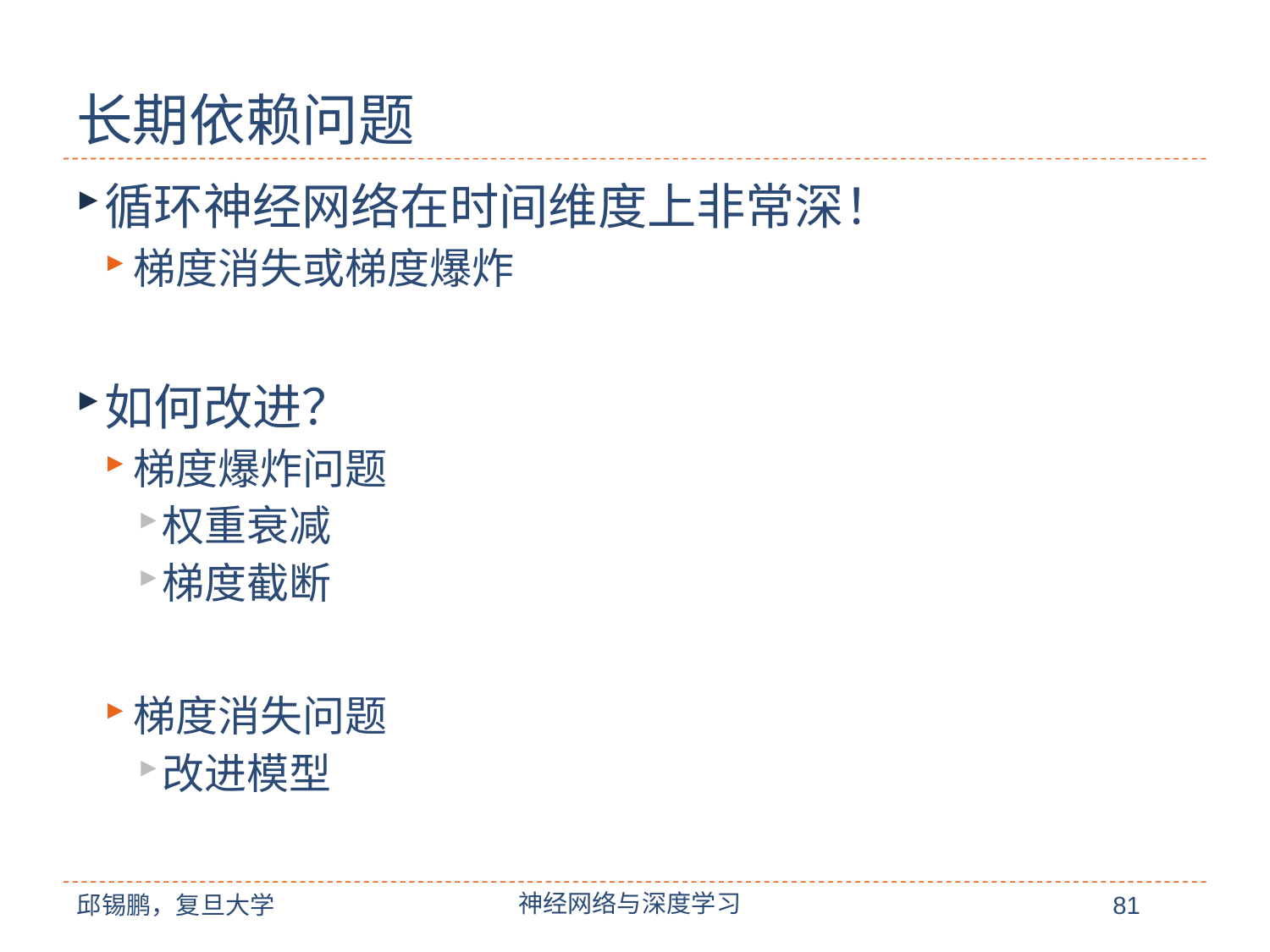

# 长期依赖问题
循环神经网络在时间维度上非常深！
梯度消失或梯度爆炸

如何改进？
梯度爆炸问题
权重衰减
梯度截断

梯度消失问题
改进模型